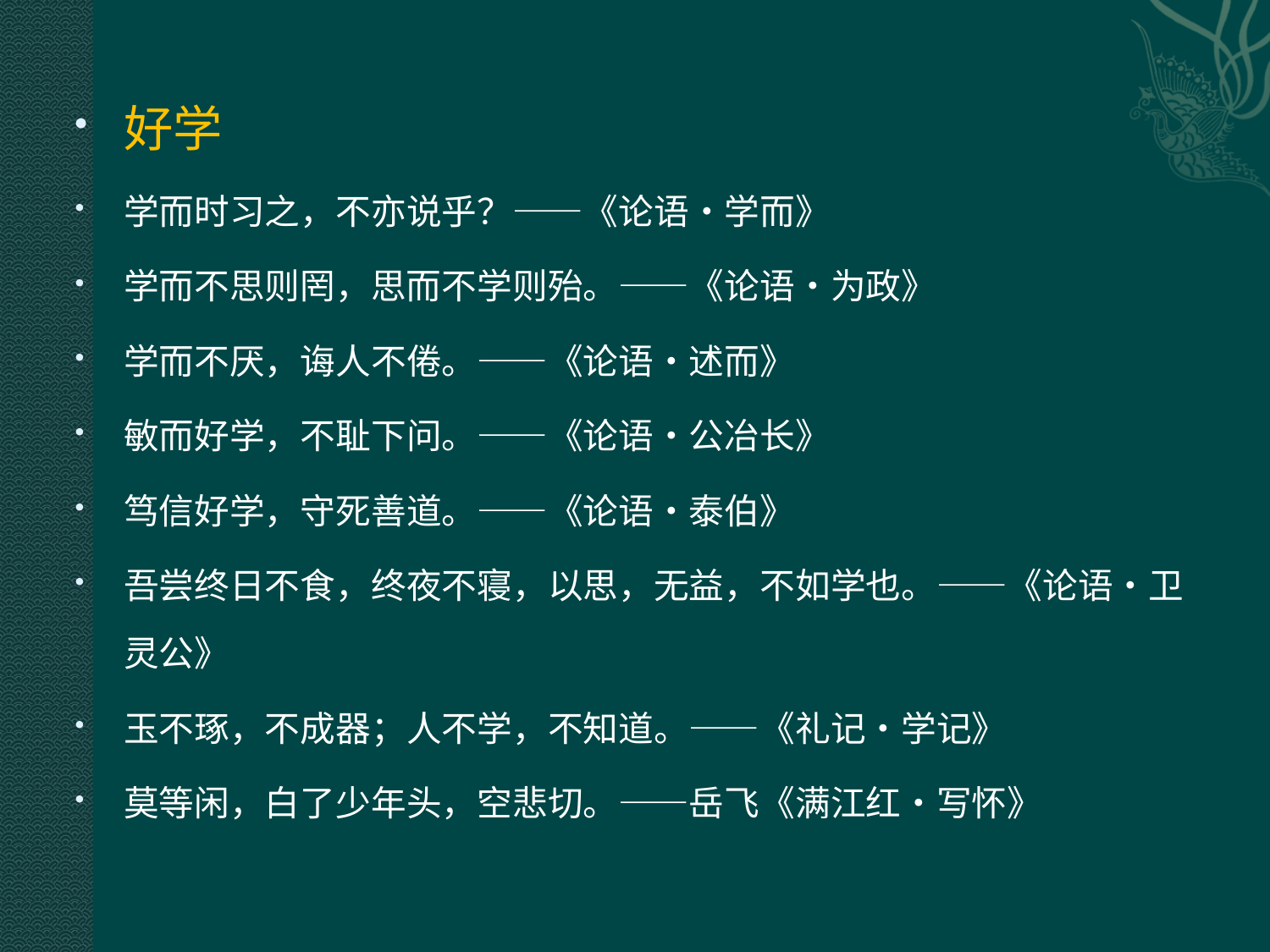

好学
学而时习之，不亦说乎？——《论语•学而》
学而不思则罔，思而不学则殆。——《论语•为政》
学而不厌，诲人不倦。——《论语•述而》
敏而好学，不耻下问。——《论语•公冶长》
笃信好学，守死善道。——《论语•泰伯》
吾尝终日不食，终夜不寝，以思，无益，不如学也。——《论语•卫灵公》
玉不琢，不成器；人不学，不知道。——《礼记•学记》
莫等闲，白了少年头，空悲切。——岳飞《满江红•写怀》